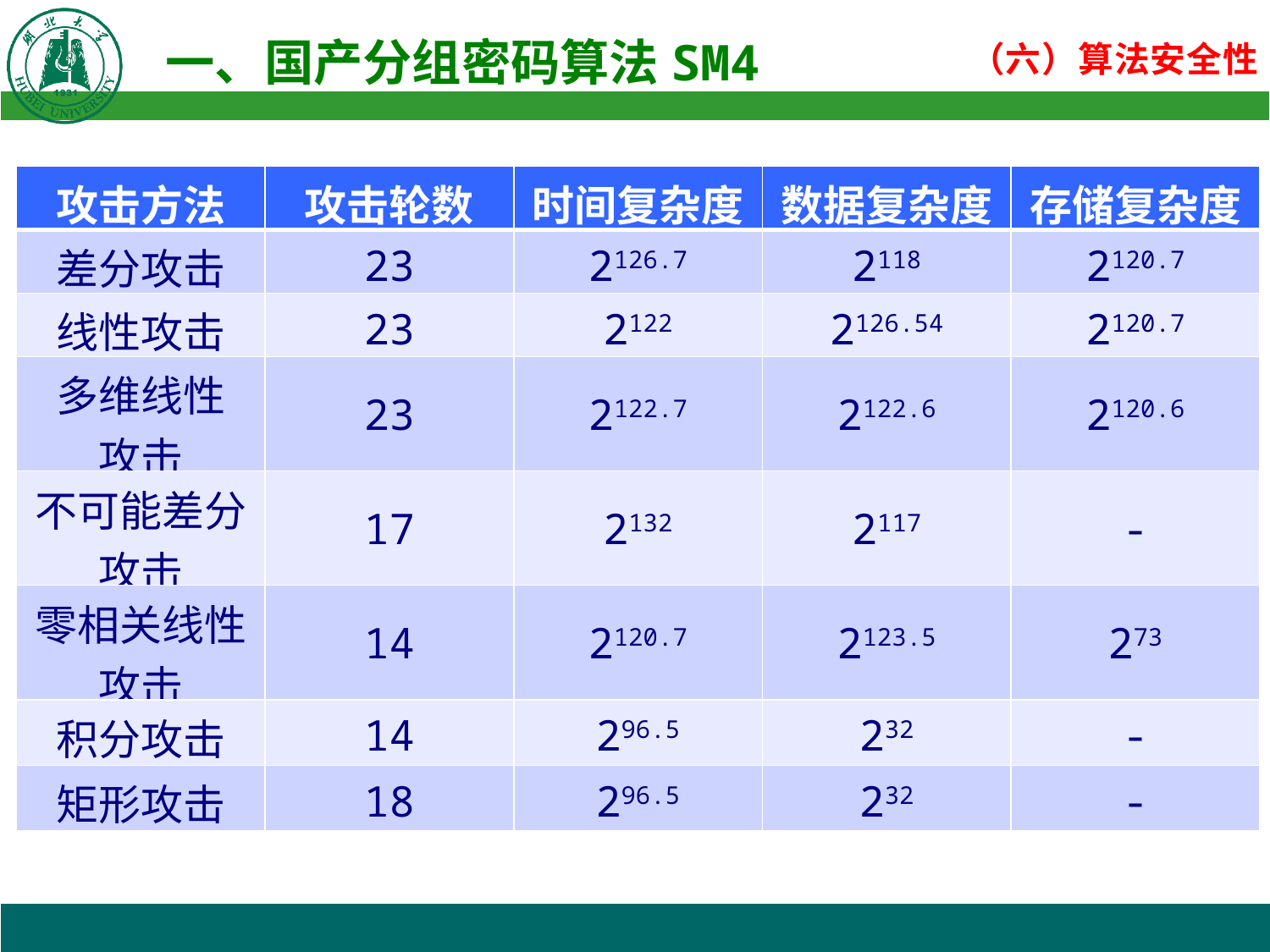

| 攻击方法 | 攻击轮数 | 时间复杂度 | 数据复杂度 | 存储复杂度 |
| --- | --- | --- | --- | --- |
| 差分攻击 | 23 | 2126.7 | 2118 | 2120.7 |
| 线性攻击 | 23 | 2122 | 2126.54 | 2120.7 |
| 多维线性 攻击 | 23 | 2122.7 | 2122.6 | 2120.6 |
| 不可能差分攻击 | 17 | 2132 | 2117 | - |
| 零相关线性攻击 | 14 | 2120.7 | 2123.5 | 273 |
| 积分攻击 | 14 | 296.5 | 232 | - |
| 矩形攻击 | 18 | 296.5 | 232 | - |